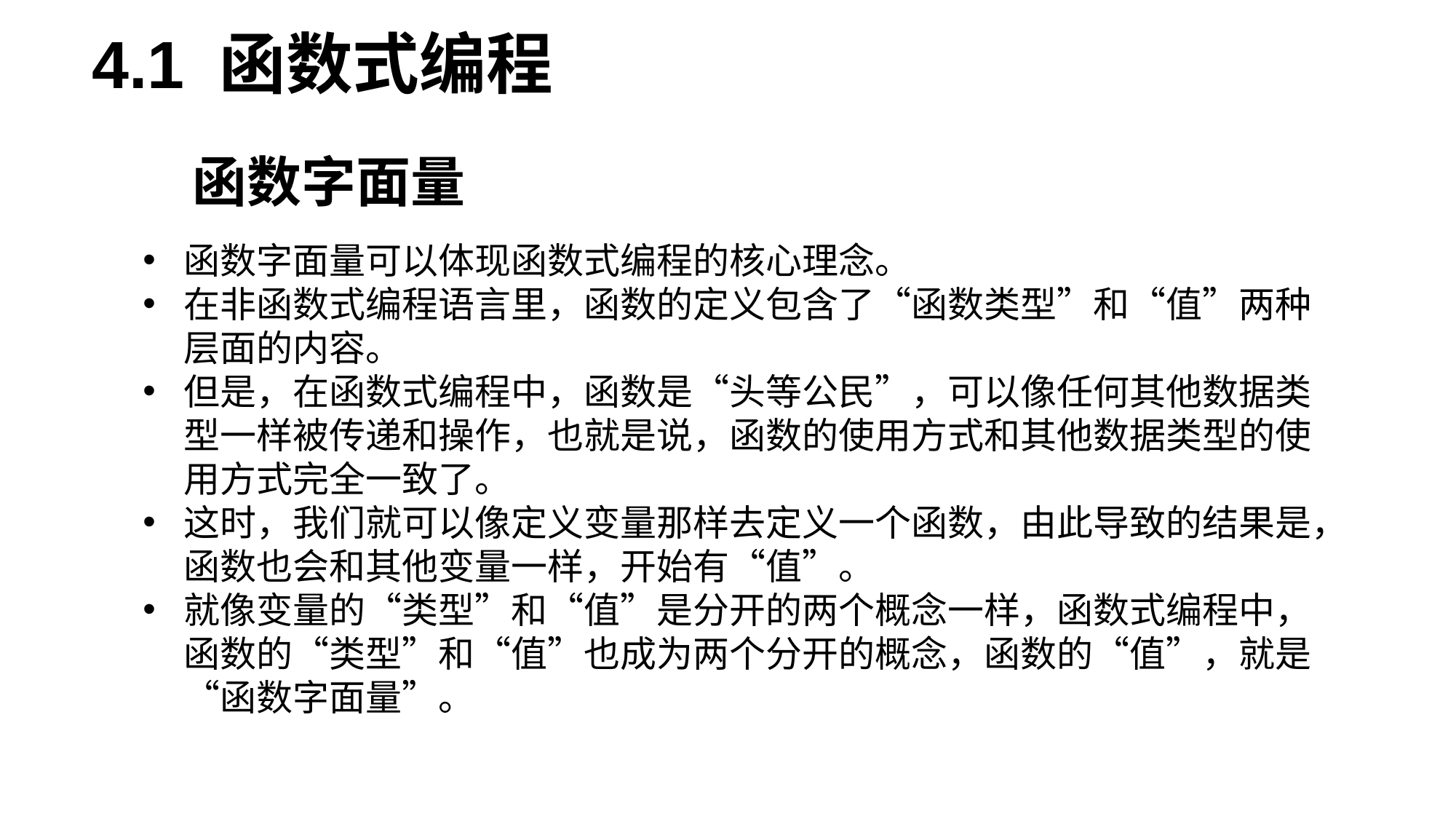

4.1 函数式编程
# 函数字面量
函数字面量可以体现函数式编程的核心理念。
在非函数式编程语言里，函数的定义包含了“函数类型”和“值”两种层面的内容。
但是，在函数式编程中，函数是“头等公民”，可以像任何其他数据类型一样被传递和操作，也就是说，函数的使用方式和其他数据类型的使用方式完全一致了。
这时，我们就可以像定义变量那样去定义一个函数，由此导致的结果是，函数也会和其他变量一样，开始有“值”。
就像变量的“类型”和“值”是分开的两个概念一样，函数式编程中，函数的“类型”和“值”也成为两个分开的概念，函数的“值”，就是“函数字面量”。